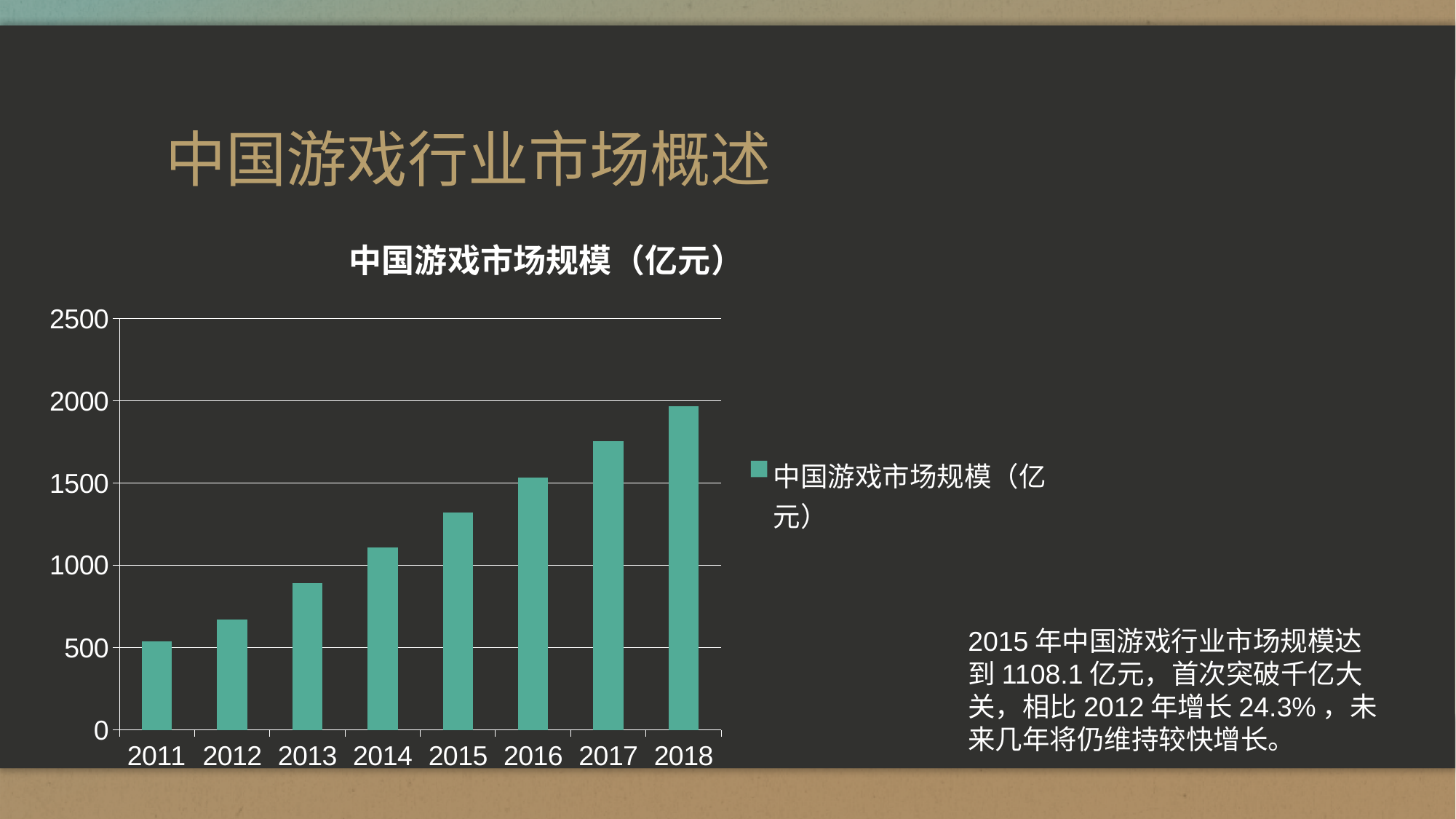

# 中国游戏行业市场概述

### Chart: 中国游戏市场规模（亿元）

| Category | 中国游戏市场规模（亿元） |
|---|---|
| 2011 | 538.0 |
| 2012 | 670.0 |
| 2013 | 891.0 |
| 2014 | 1108.0 |
| 2015 | 1324.0 |
| 2016 | 1535.0 |
| 2017 | 1757.0 |
| 2018 | 1970.0 |
2015年中国游戏行业市场规模达到1108.1亿元，首次突破千亿大关，相比2012年增长24.3%，未来几年将仍维持较快增长。